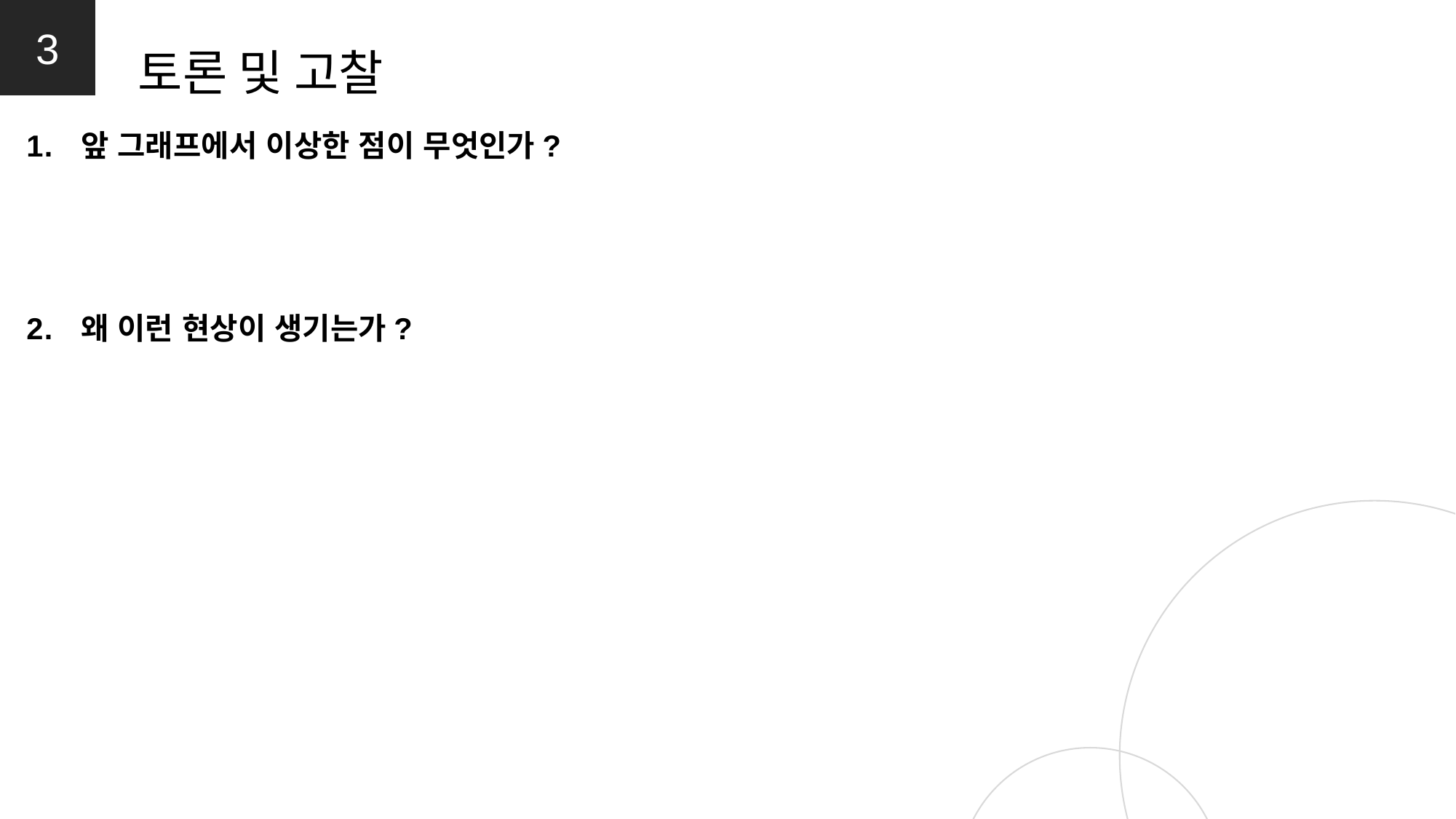

3
토론 및 고찰
앞 그래프에서 이상한 점이 무엇인가?

왜 이런 현상이 생기는가?